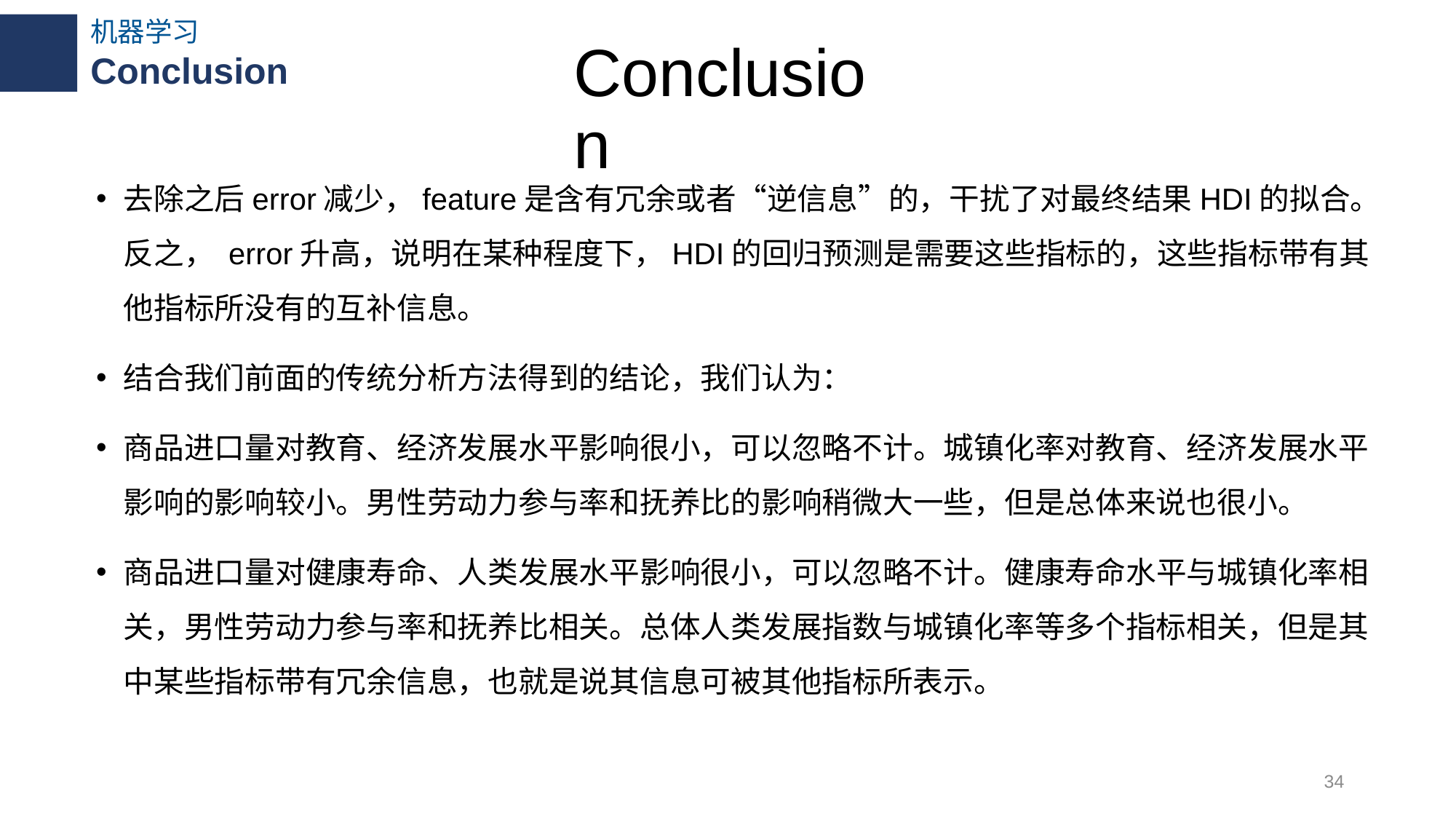

机器学习

Conclusion
# Conclusion
去除之后error减少，feature是含有冗余或者“逆信息”的，干扰了对最终结果HDI的拟合。反之， error升高，说明在某种程度下，HDI的回归预测是需要这些指标的，这些指标带有其他指标所没有的互补信息。
结合我们前面的传统分析方法得到的结论，我们认为：
商品进口量对教育、经济发展水平影响很小，可以忽略不计。城镇化率对教育、经济发展水平影响的影响较小。男性劳动力参与率和抚养比的影响稍微大一些，但是总体来说也很小。
商品进口量对健康寿命、人类发展水平影响很小，可以忽略不计。健康寿命水平与城镇化率相关，男性劳动力参与率和抚养比相关。总体人类发展指数与城镇化率等多个指标相关，但是其中某些指标带有冗余信息，也就是说其信息可被其他指标所表示。

34